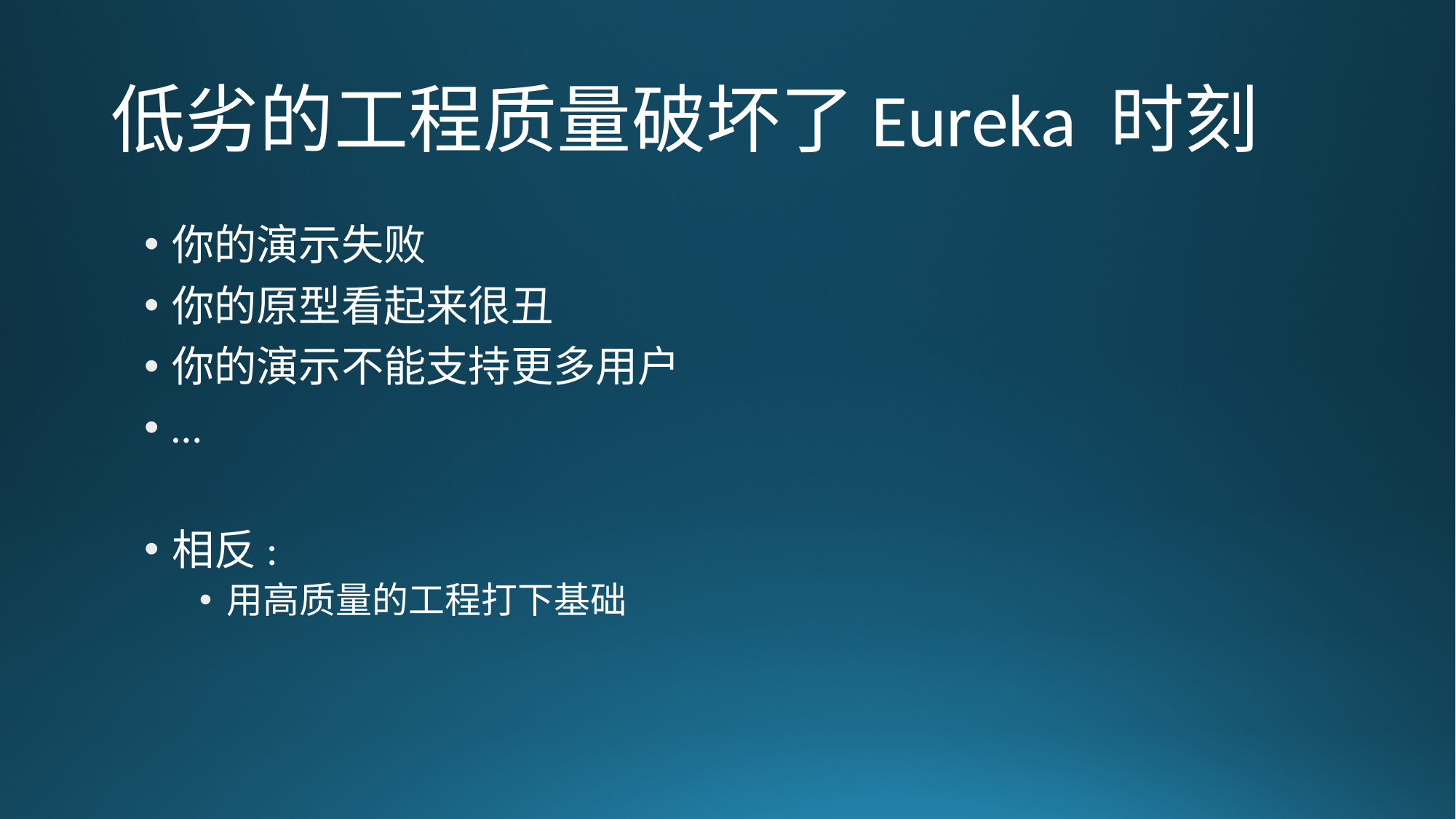

# 低劣的工程质量破坏了Eureka 时刻
你的演示失败
你的原型看起来很丑
你的演示不能支持更多用户
…

相反:
用高质量的工程打下基础